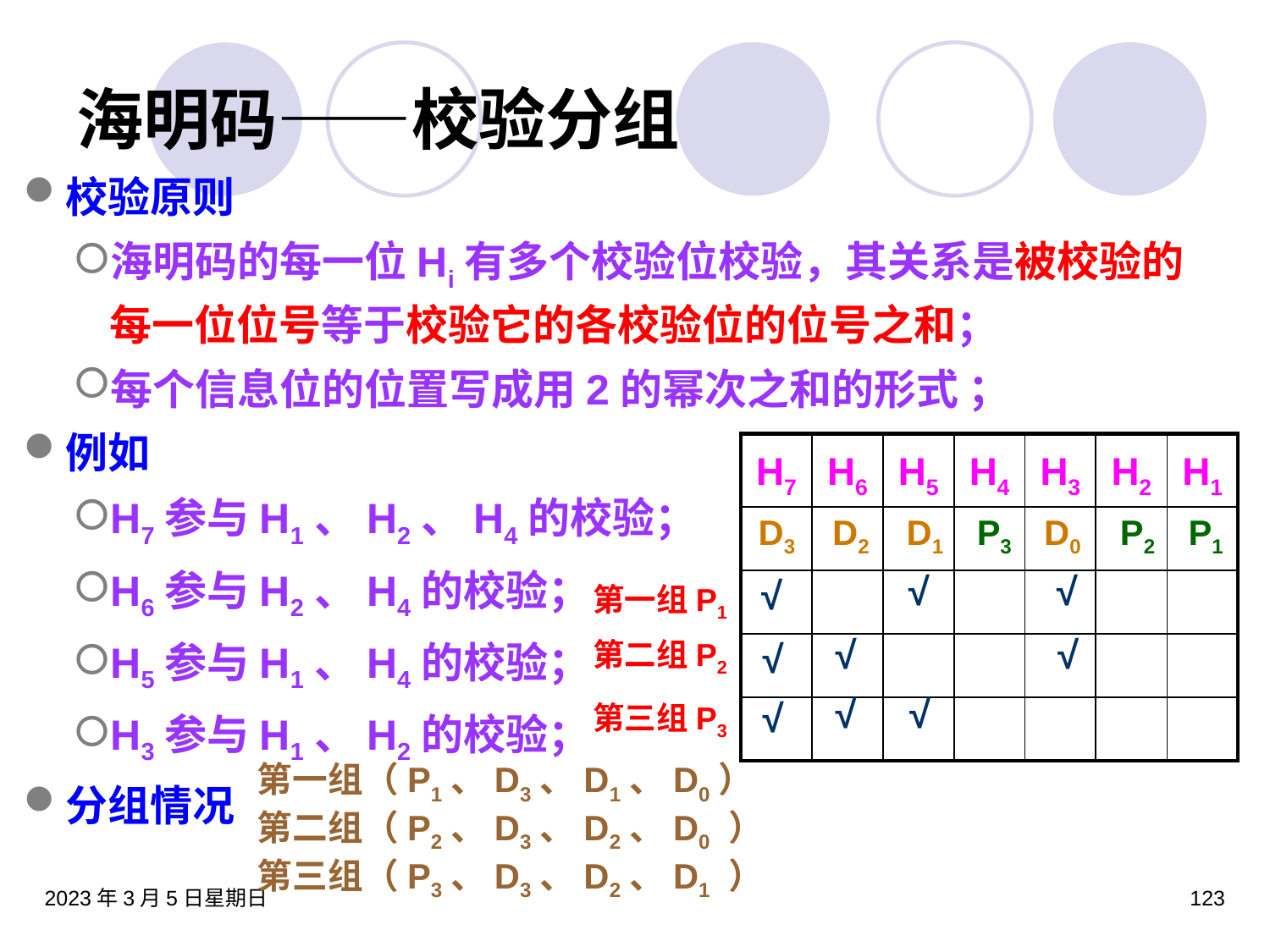

# 海明码——校验分组
校验原则
海明码的每一位Hi有多个校验位校验，其关系是被校验的每一位位号等于校验它的各校验位的位号之和；
每个信息位的位置写成用2的幂次之和的形式 ；
例如
H7参与H1、H2、H4的校验；
H6参与H2、H4的校验；
H5参与H1、H4的校验；
H3参与H1、H2的校验；
分组情况
| H7 | H6 | H5 | H4 | H3 | H2 | H1 |
| --- | --- | --- | --- | --- | --- | --- |
|  |  |  |  |  |  |  |
|  |  |  |  |  |  |  |
|  |  |  |  |  |  |  |
|  |  |  |  |  |  |  |
D3
D2
D1
P3
D0
P2
P1
√
√
√
第一组P1
√
√
第二组P2
√
√
√
√
第三组P3
第一组（P1、D3、D1、D0）
第二组（P2、D3、D2、D0 ）
第三组（P3、D3、D2、D1 ）
2023年3月5日星期日
123